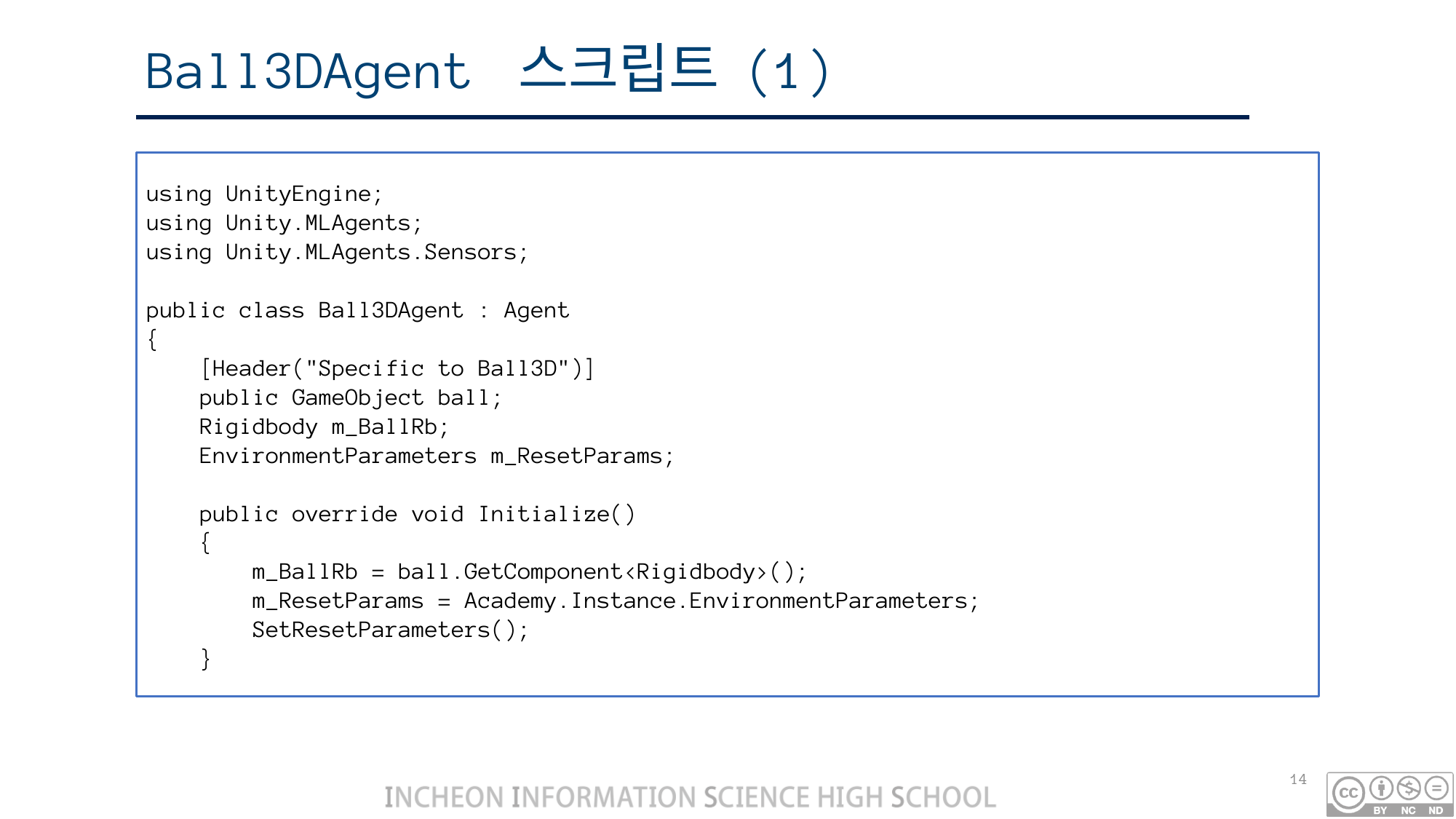

# Ball3DAgent 스크립트 (1)
using UnityEngine;
using Unity.MLAgents;
using Unity.MLAgents.Sensors;

public class Ball3DAgent : Agent
{
    [Header("Specific to Ball3D")]
    public GameObject ball;
    Rigidbody m_BallRb;
    EnvironmentParameters m_ResetParams;

    public override void Initialize()
    {
        m_BallRb = ball.GetComponent<Rigidbody>();
        m_ResetParams = Academy.Instance.EnvironmentParameters;
        SetResetParameters();
    }
14